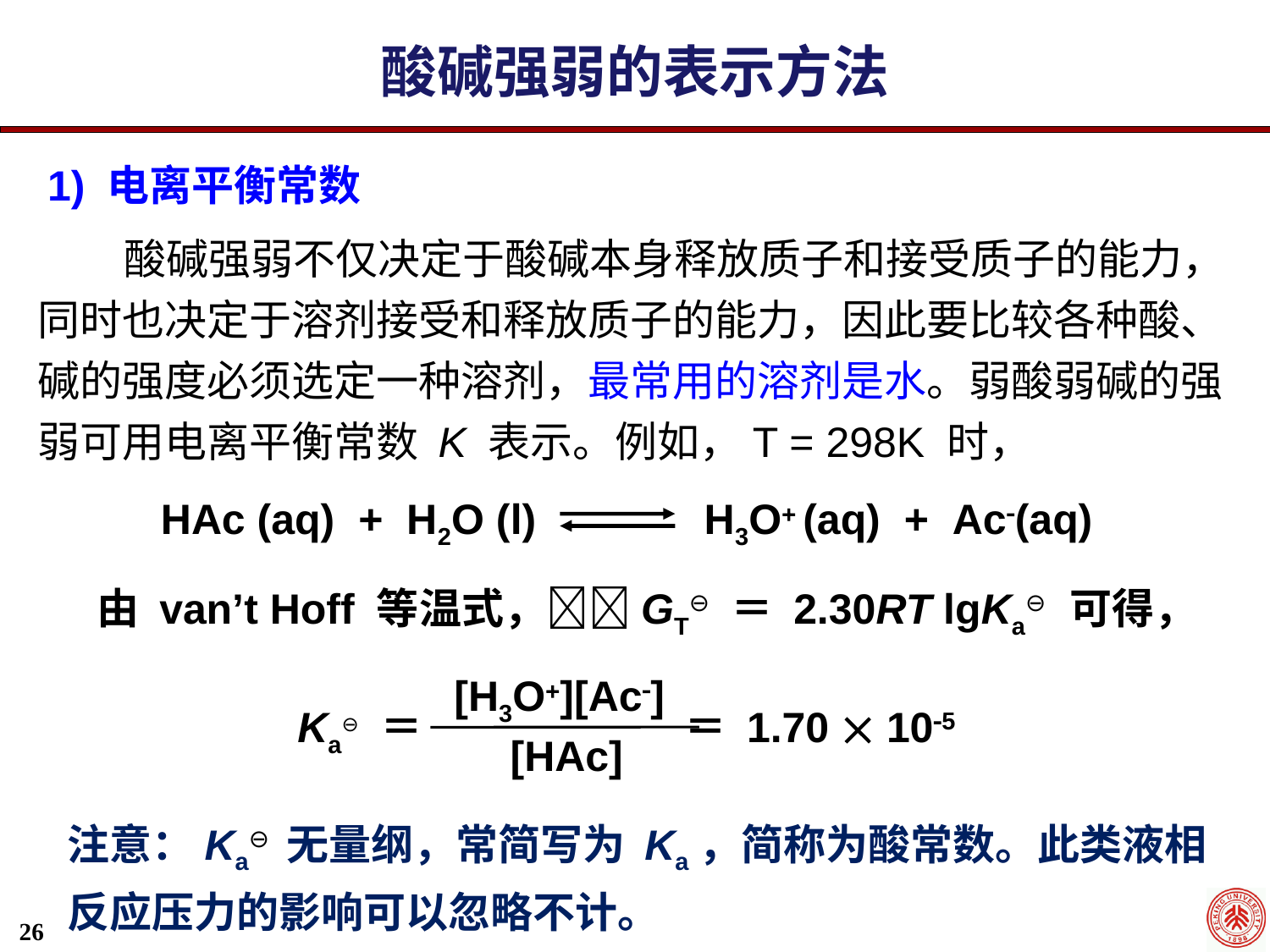

酸碱强弱的表示方法

1) 电离平衡常数
        酸碱强弱不仅决定于酸碱本身释放质子和接受质子的能力，同时也决定于溶剂接受和释放质子的能力，因此要比较各种酸、碱的强度必须选定一种溶剂，最常用的溶剂是水。弱酸弱碱的强弱可用电离平衡常数 K 表示。例如，T = 298K 时，
	HAc (aq)  +  H2O (l) 	   H3O+ (aq)  +  Ac−(aq)

由 van’t Hoff 等温式，−ΔGT⊖ ＝ 2.30RT lgKa⊖  可得，
[H3O+][Ac−]
Ka⊖ ＝     	              ＝ 1.70 × 10−5
[HAc]

注意：Ka⊖ 无量纲，常简写为 Ka，简称为酸常数。此类液相反应压力的影响可以忽略不计。
26